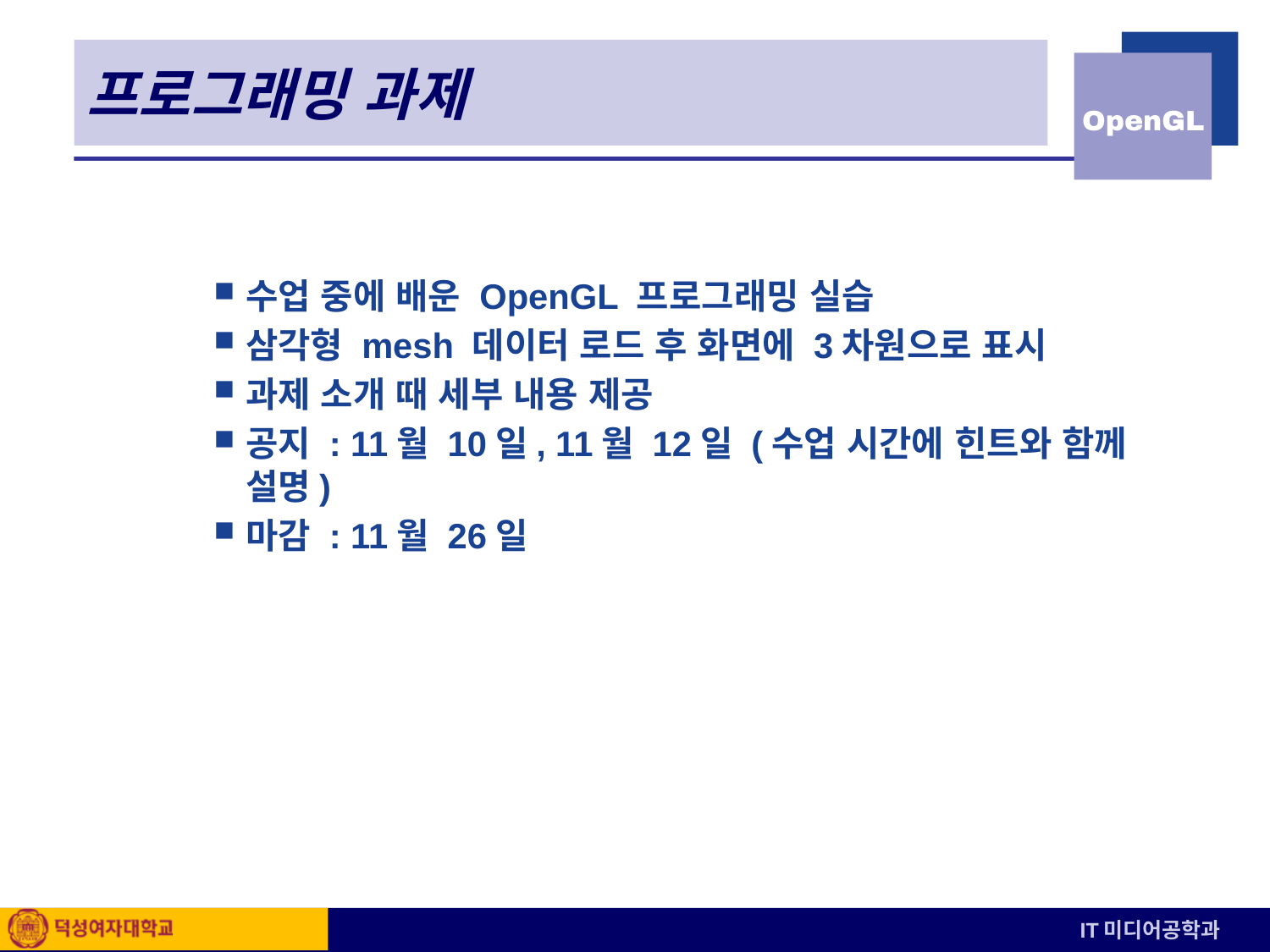

# 프로그래밍 과제

수업 중에 배운 OpenGL 프로그래밍 실습
삼각형 mesh 데이터 로드 후 화면에 3차원으로 표시
과제 소개 때 세부 내용 제공
공지 : 11월 10일, 11월 12일 (수업 시간에 힌트와 함께 설명)
마감 : 11월 26일